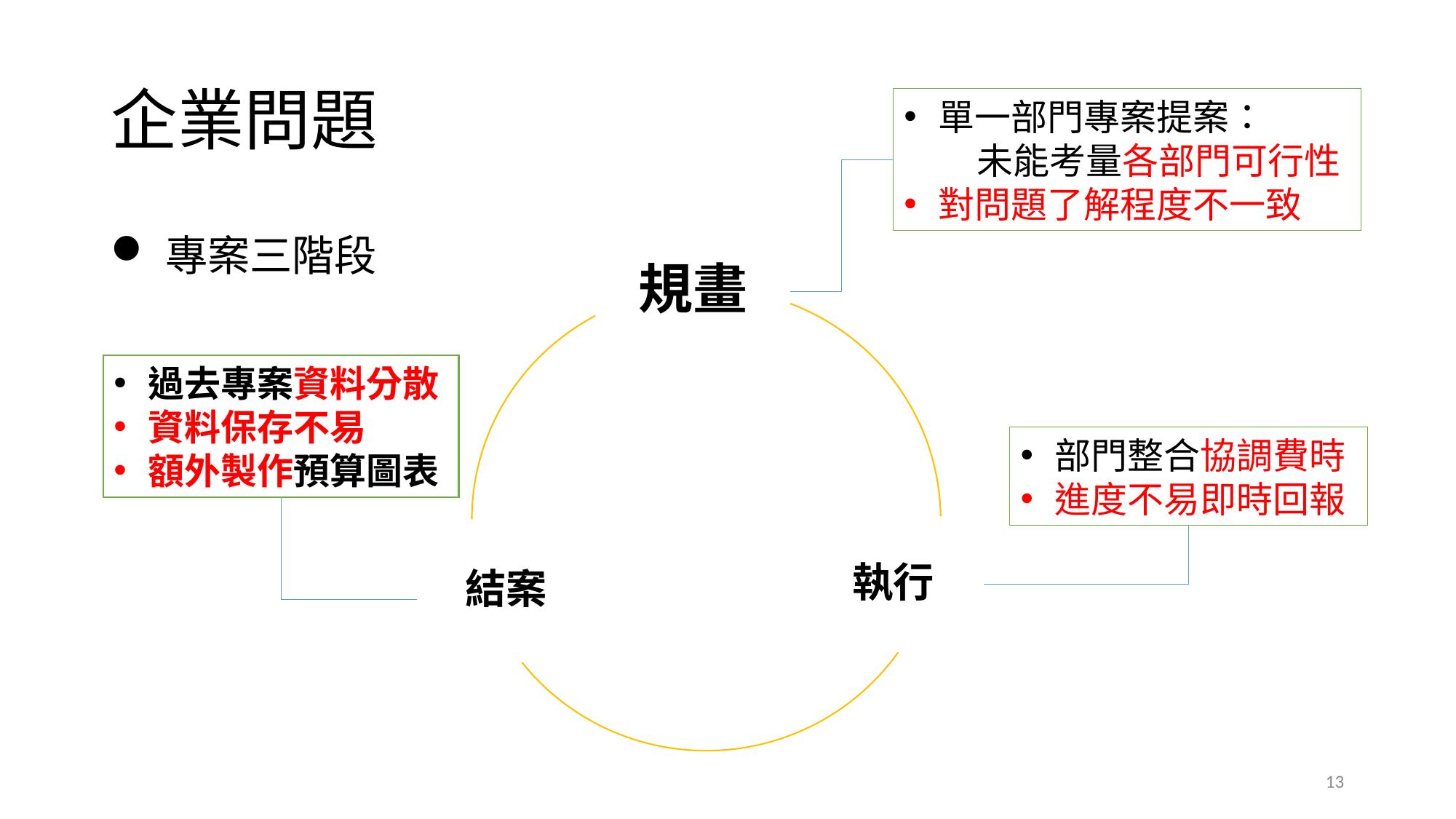

# 企業問題
單一部門專案提案：
　　未能考量各部門可行性
對問題了解程度不一致
專案三階段
規畫

執行
結案
過去專案資料分散
資料保存不易
額外製作預算圖表
部門整合協調費時
進度不易即時回報
13